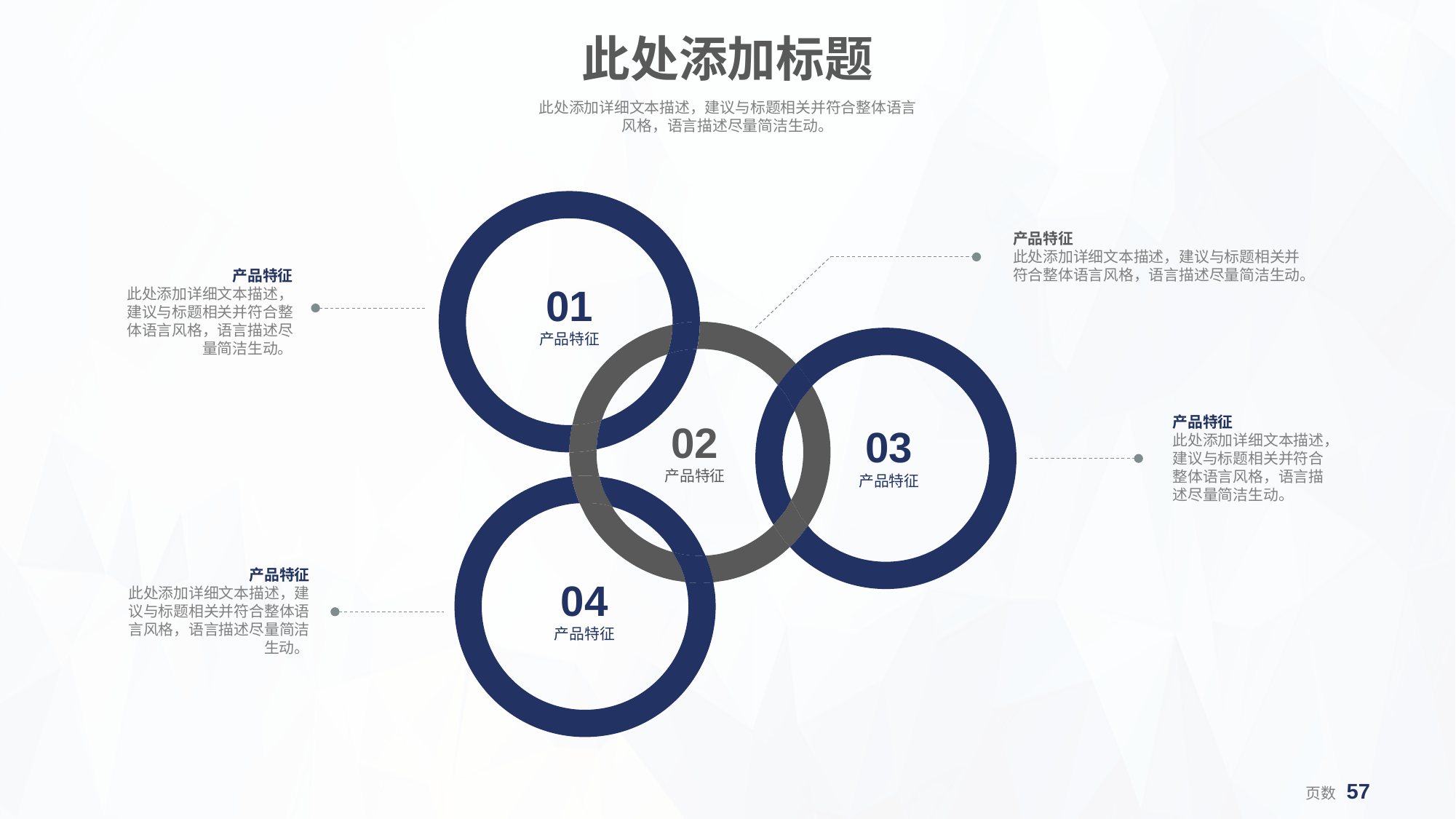

此处添加标题
此处添加详细文本描述，建议与标题相关并符合整体语言风格，语言描述尽量简洁生动。

产品特征
此处添加详细文本描述，建议与标题相关并符合整体语言风格，语言描述尽量简洁生动。
产品特征
此处添加详细文本描述，建议与标题相关并符合整体语言风格，语言描述尽量简洁生动。
01
产品特征

产品特征
此处添加详细文本描述，建议与标题相关并符合整体语言风格，语言描述尽量简洁生动。
02
产品特征
03
产品特征

产品特征
此处添加详细文本描述，建议与标题相关并符合整体语言风格，语言描述尽量简洁生动。
04
产品特征
           页数  57